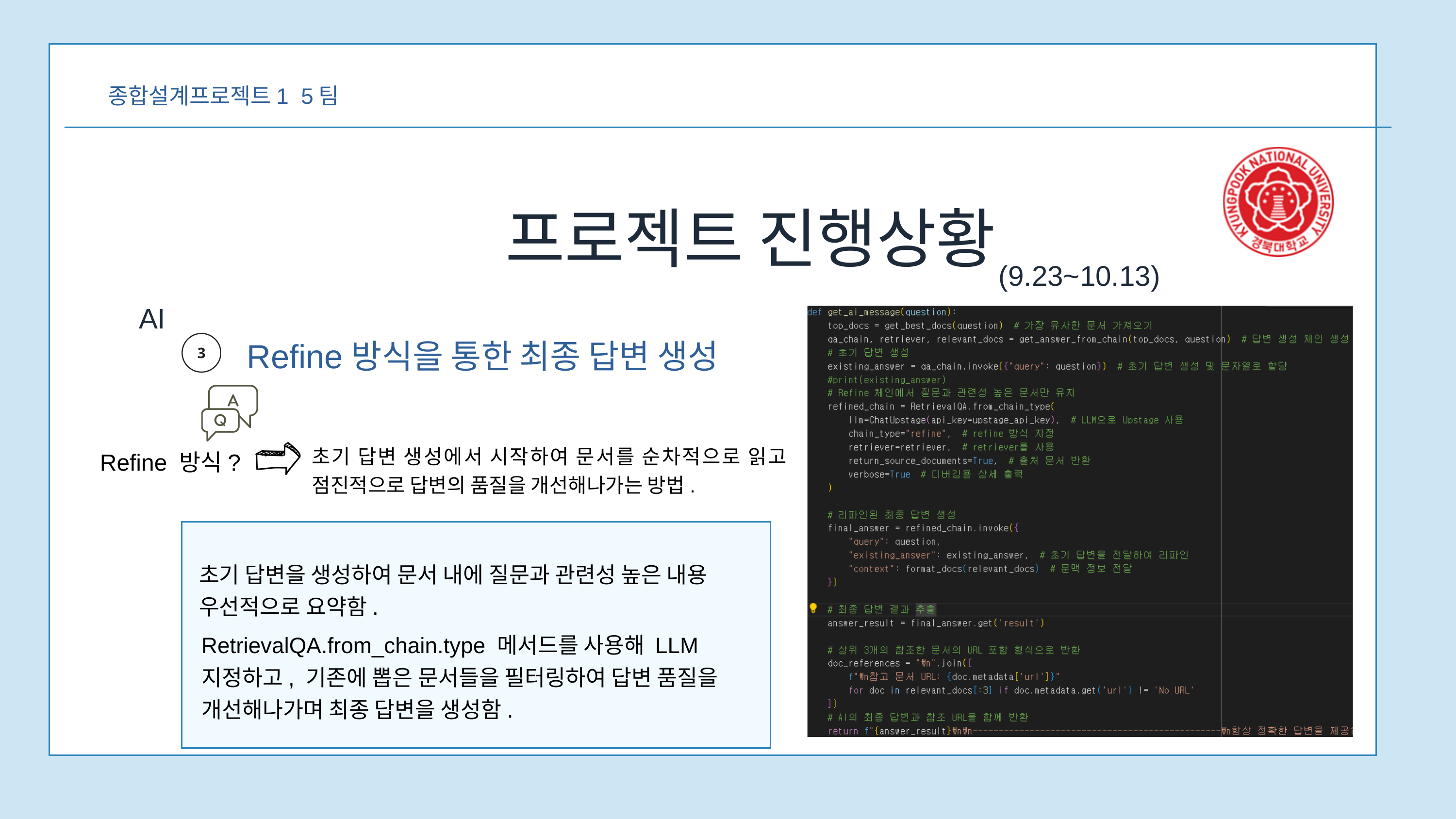

종합설계프로젝트1  5팀

프로젝트 진행상황
(9.23~10.13)
AI

Refine방식을 통한 최종 답변 생성

초기 답변 생성에서 시작하여 문서를 순차적으로 읽고 점진적으로 답변의 품질을 개선해나가는 방법.

Refine 방식?

초기 답변을 생성하여 문서 내에 질문과 관련성 높은 내용 우선적으로 요약함.
RetrievalQA.from_chain.type 메서드를 사용해 LLM 지정하고, 기존에 뽑은 문서들을 필터링하여 답변 품질을 개선해나가며 최종 답변을 생성함.